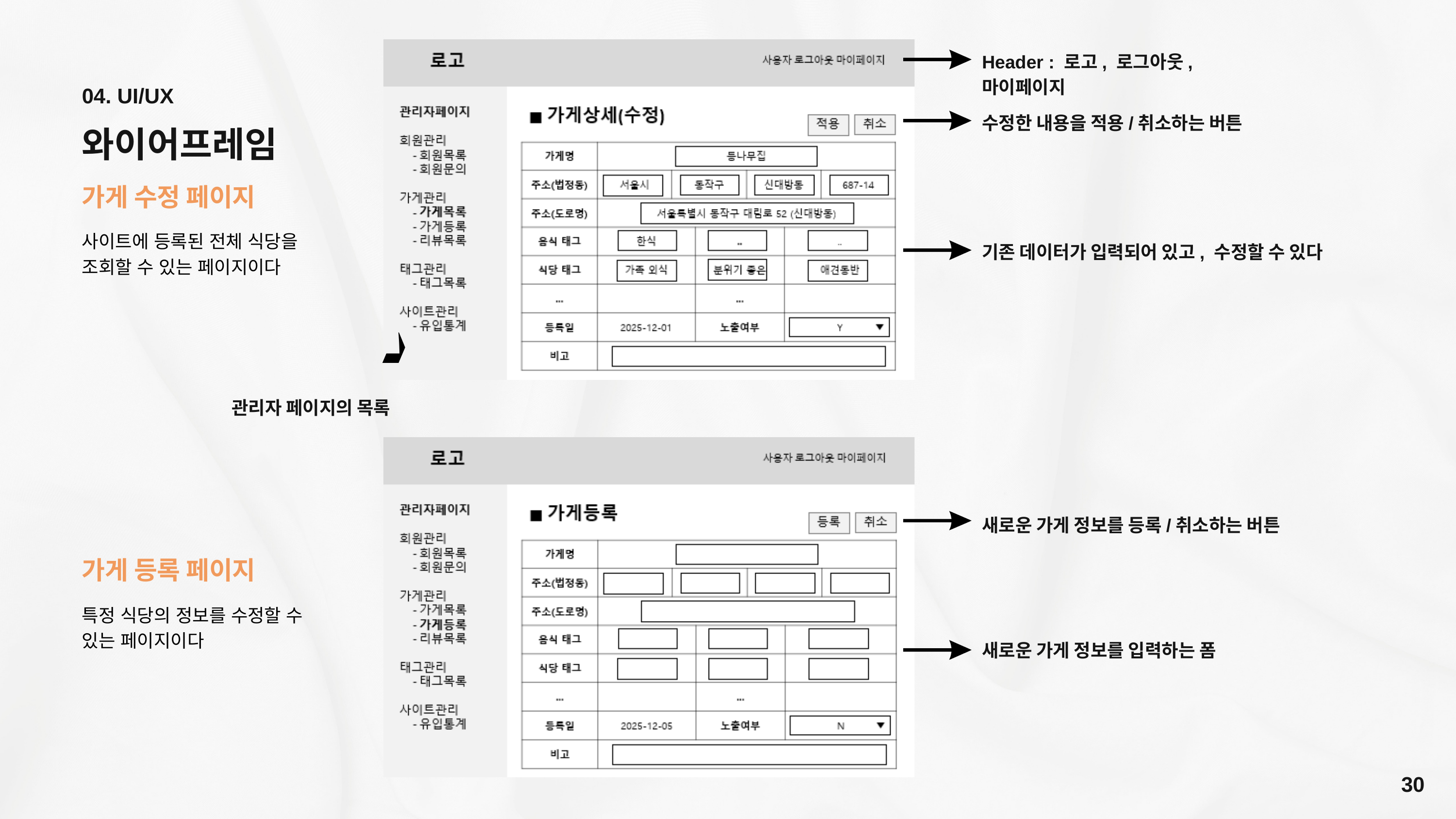

Header : 로고, 로그아웃, 마이페이지

04. UI/UX
수정한 내용을 적용/취소하는 버튼

와이어프레임
가게 수정 페이지
사이트에 등록된 전체 식당을
조회할 수 있는 페이지이다
기존 데이터가 입력되어 있고, 수정할 수 있다

관리자 페이지의 목록

새로운 가게 정보를 등록/취소하는 버튼

가게 등록 페이지
특정 식당의 정보를 수정할 수
있는 페이지이다
새로운 가게 정보를 입력하는 폼

30